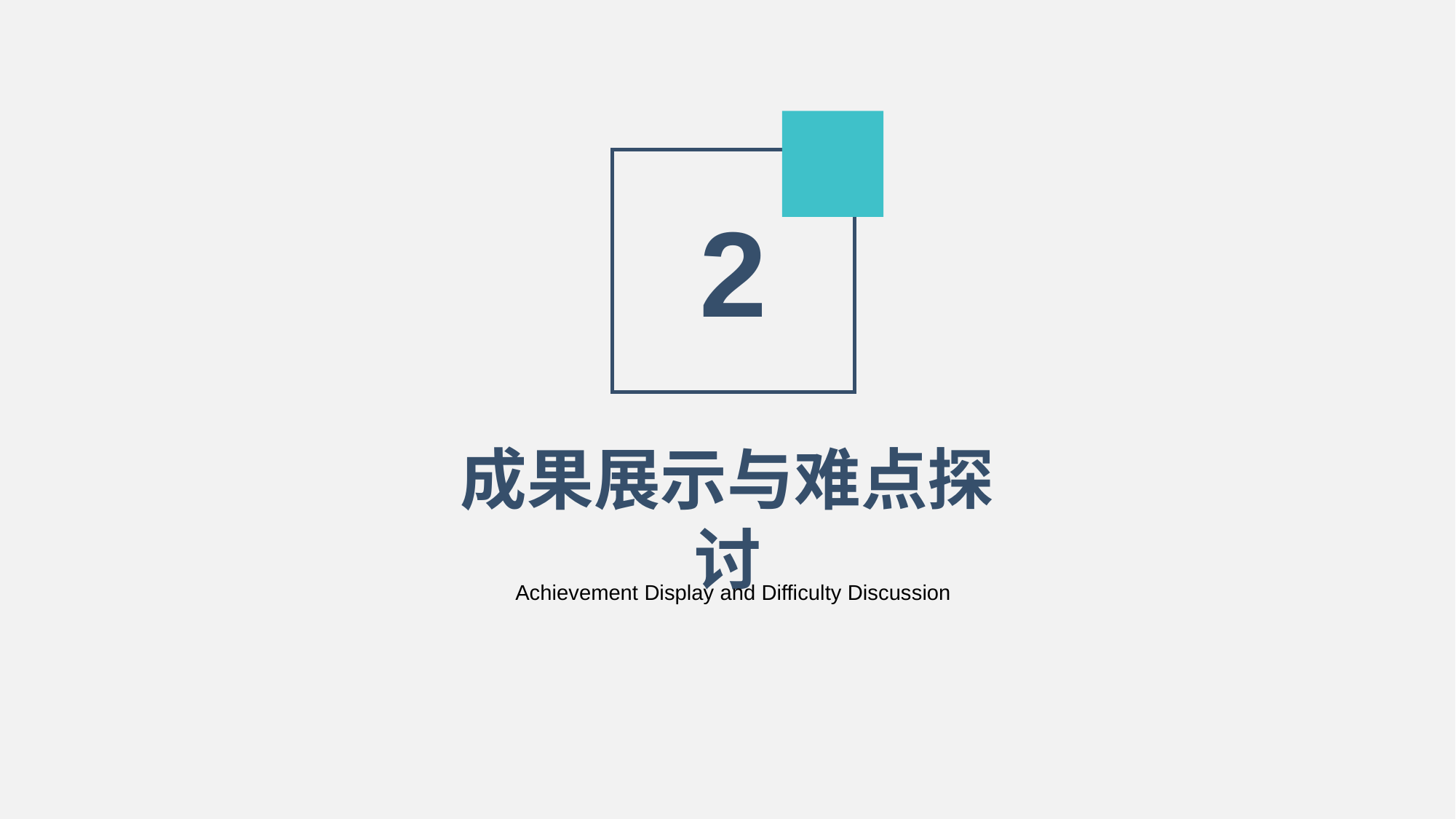

2
成果展示与难点探讨
Achievement Display and Difficulty Discussion